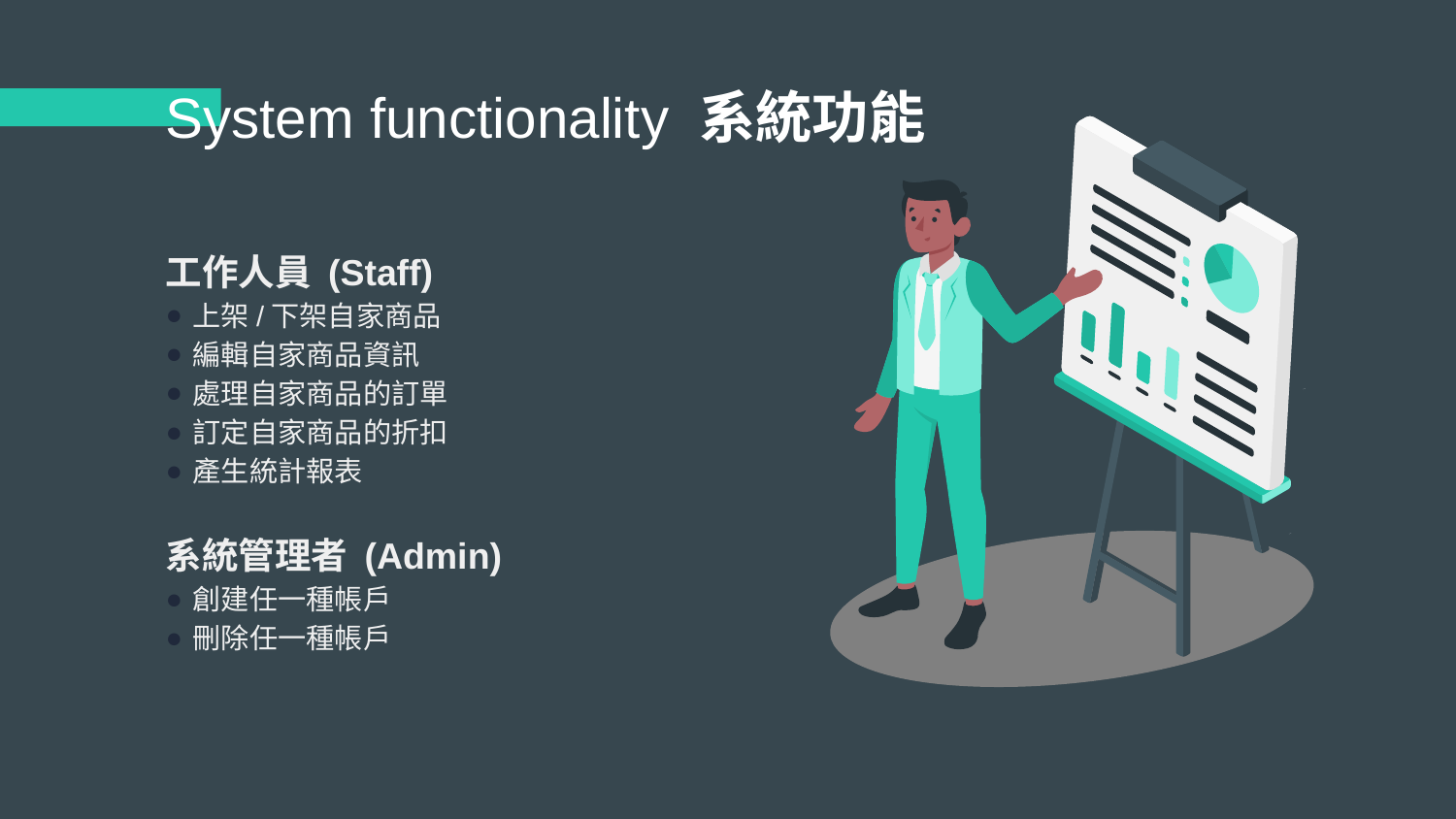

# System functionality 系統功能

工作人員 (Staff)
上架/下架自家商品
編輯自家商品資訊
處理自家商品的訂單
訂定自家商品的折扣
產生統計報表

系統管理者 (Admin)
創建任一種帳戶
刪除任一種帳戶